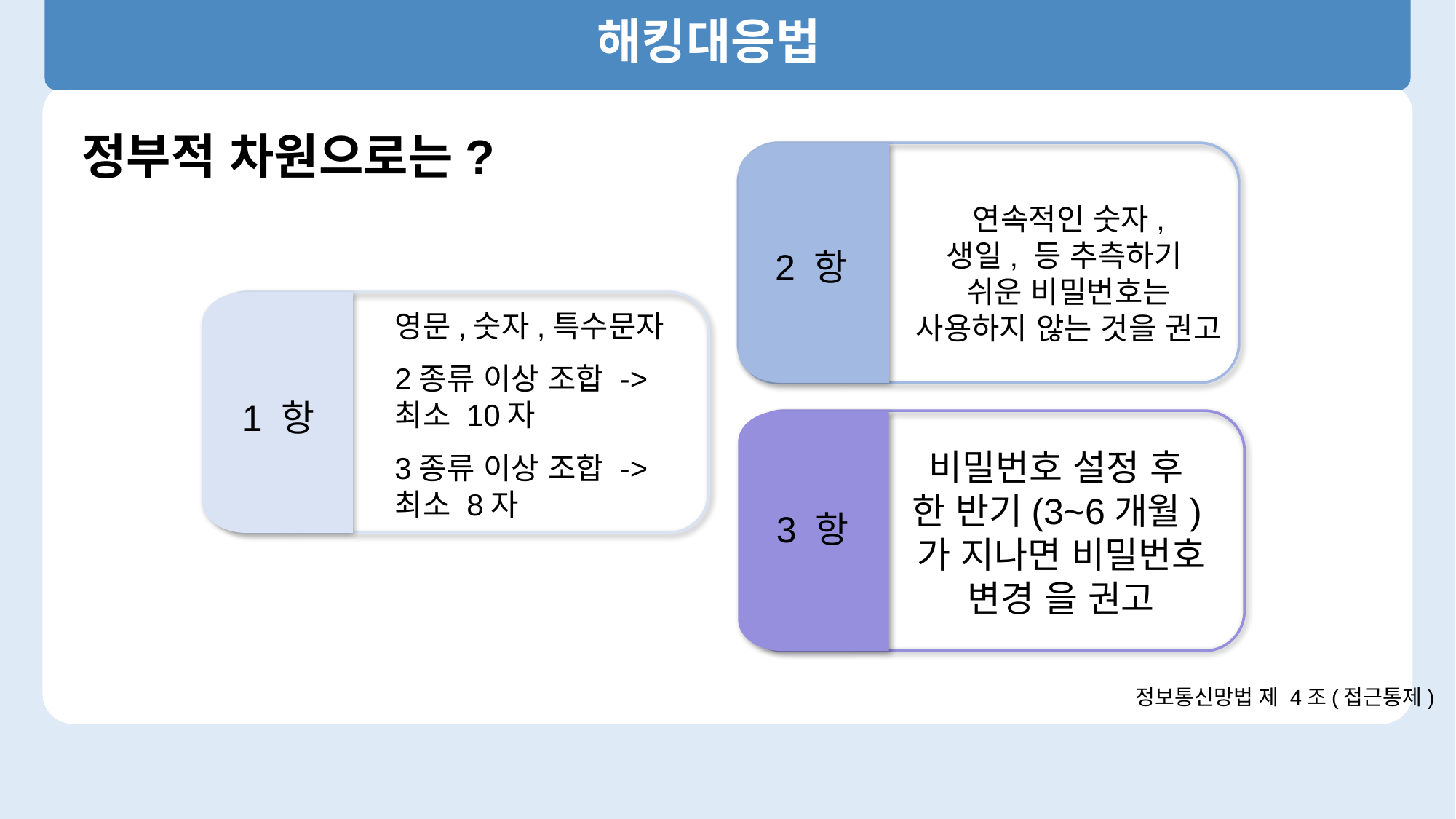

해킹대응법

정부적 차원으로는?

연속적인 숫자,
생일, 등 추측하기
쉬운 비밀번호는 사용하지 않는 것을 권고
2 항

영문,숫자,특수문자

2종류 이상 조합 -> 최소 10자

3종류 이상 조합 -> 최소 8자

1 항

비밀번호 설정 후
한 반기(3~6개월)가 지나면 비밀번호 변경 을 권고
3 항
정보통신망법 제 4조(접근통제)